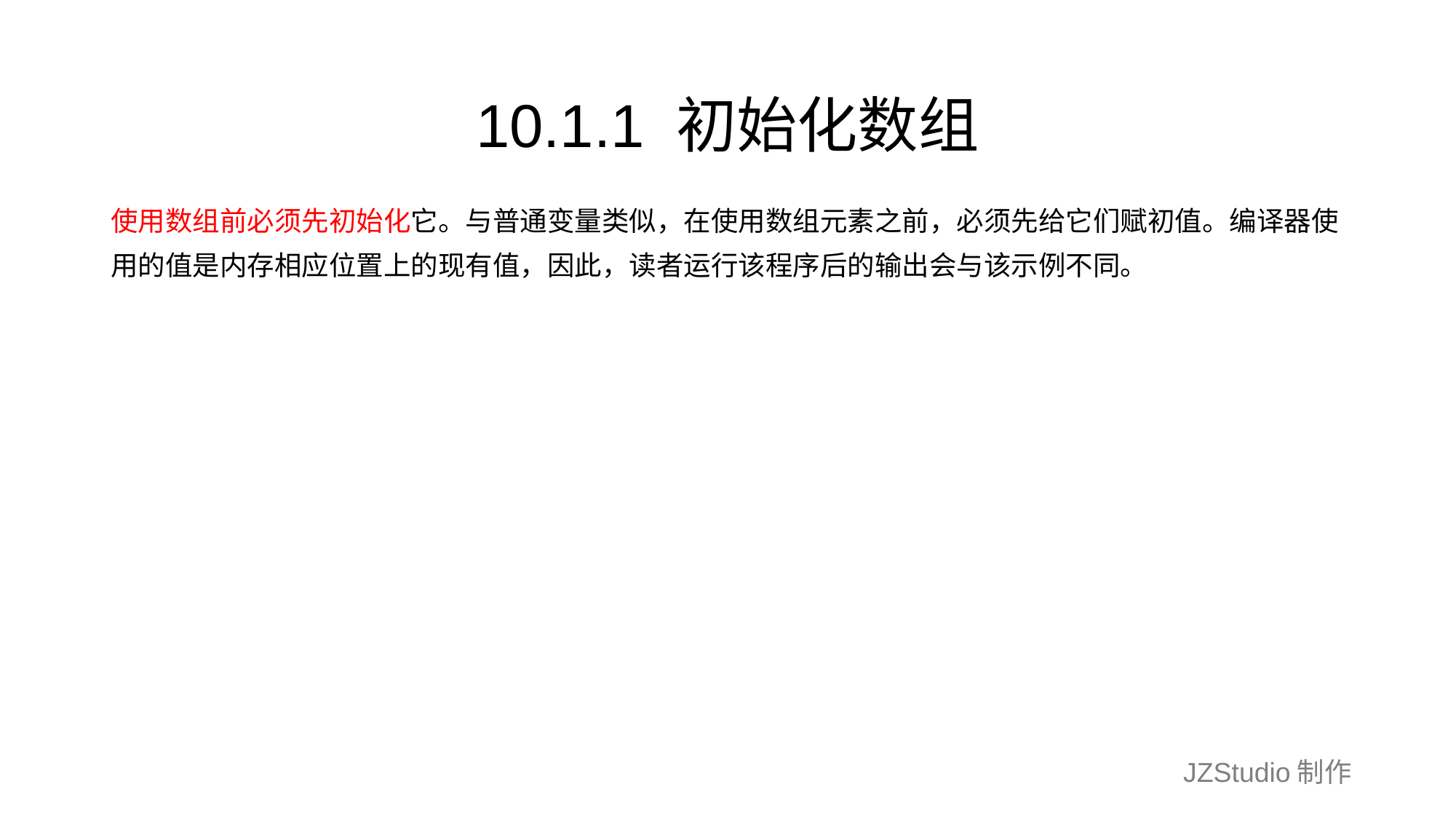

# 10.1.1 初始化数组
使用数组前必须先初始化它。与普通变量类似，在使用数组元素之前，必须先给它们赋初值。编译器使
用的值是内存相应位置上的现有值，因此，读者运行该程序后的输出会与该示例不同。